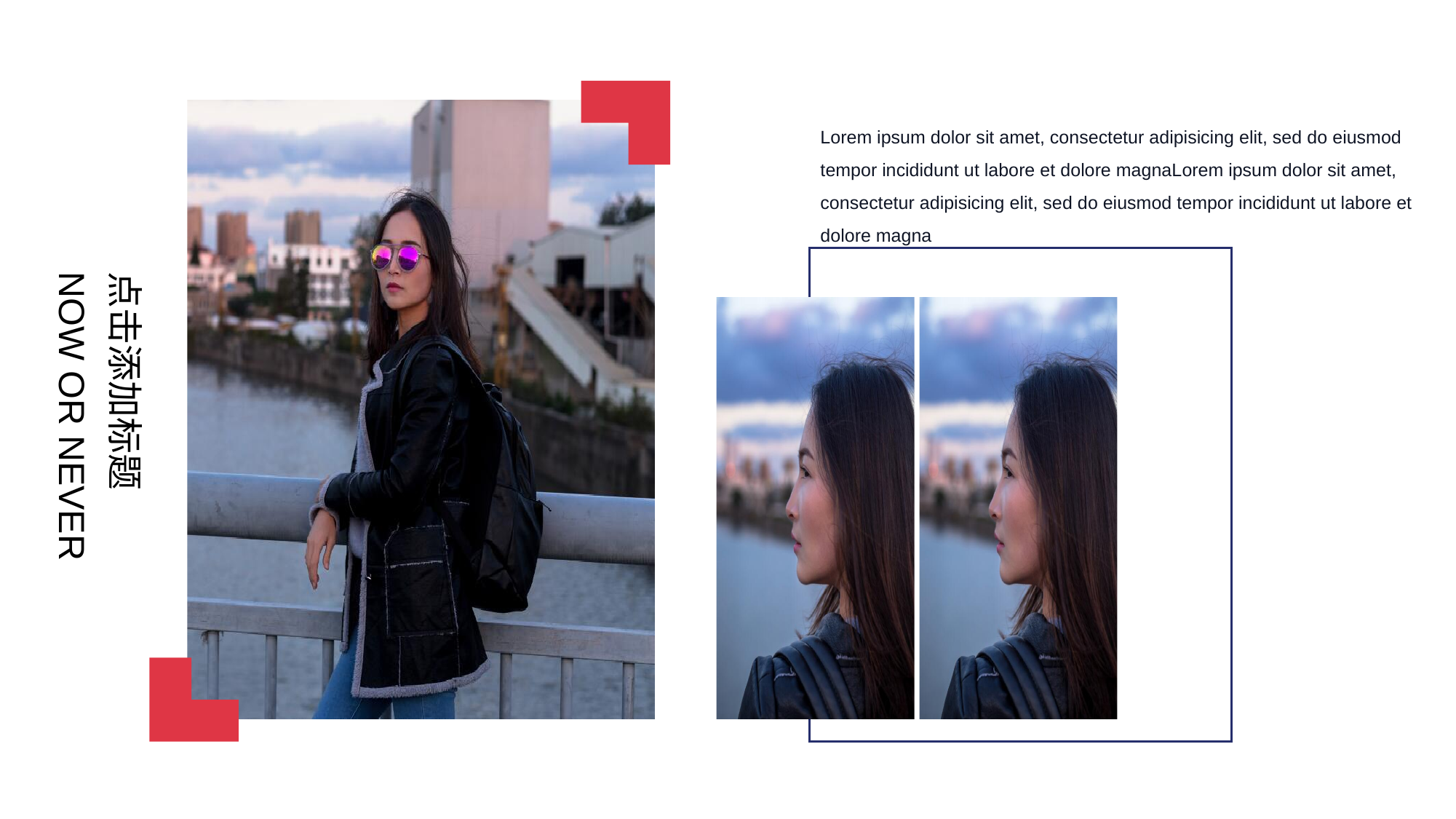

Lorem ipsum dolor sit amet, consectetur adipisicing elit, sed do eiusmod tempor incididunt ut labore et dolore magnaLorem ipsum dolor sit amet, consectetur adipisicing elit, sed do eiusmod tempor incididunt ut labore et dolore magna

点击添加标题
NOW OR NEVER